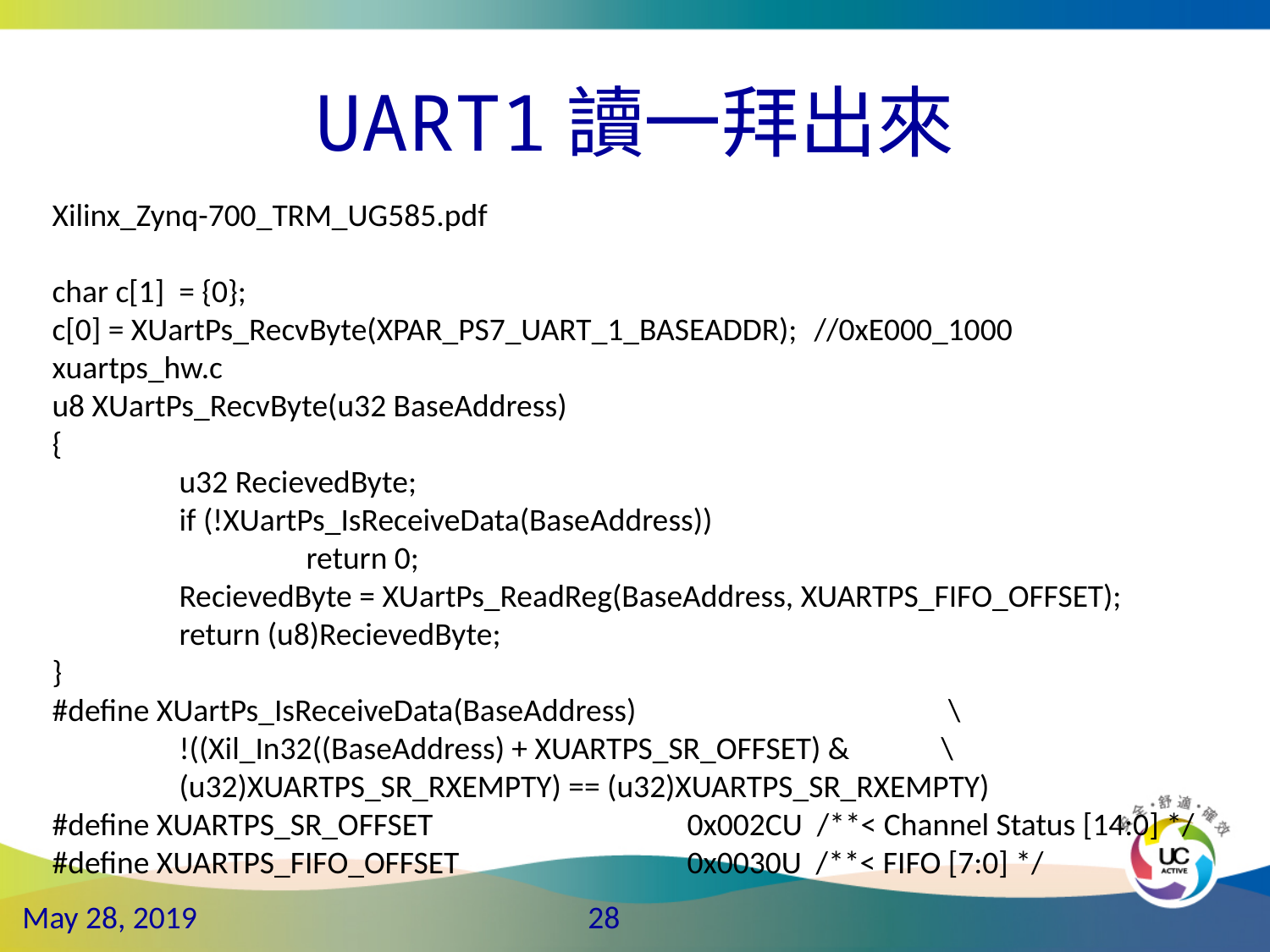

# UART1讀一拜出來
Xilinx_Zynq-700_TRM_UG585.pdf

char c[1]  = {0};
c[0] = XUartPs_RecvByte(XPAR_PS7_UART_1_BASEADDR);	//0xE000_1000
xuartps_hw.c
u8 XUartPs_RecvByte(u32 BaseAddress)
{
	u32 RecievedByte;
	if (!XUartPs_IsReceiveData(BaseAddress))
		return 0;
	RecievedByte = XUartPs_ReadReg(BaseAddress, XUARTPS_FIFO_OFFSET);
	return (u8)RecievedByte;
}
#define XUartPs_IsReceiveData(BaseAddress)			 \
	!((Xil_In32((BaseAddress) + XUARTPS_SR_OFFSET) & 	\
	(u32)XUARTPS_SR_RXEMPTY) == (u32)XUARTPS_SR_RXEMPTY)
#define XUARTPS_SR_OFFSET		0x002CU  /**< Channel Status [14:0] */
#define XUARTPS_FIFO_OFFSET		0x0030U  /**< FIFO [7:0] */